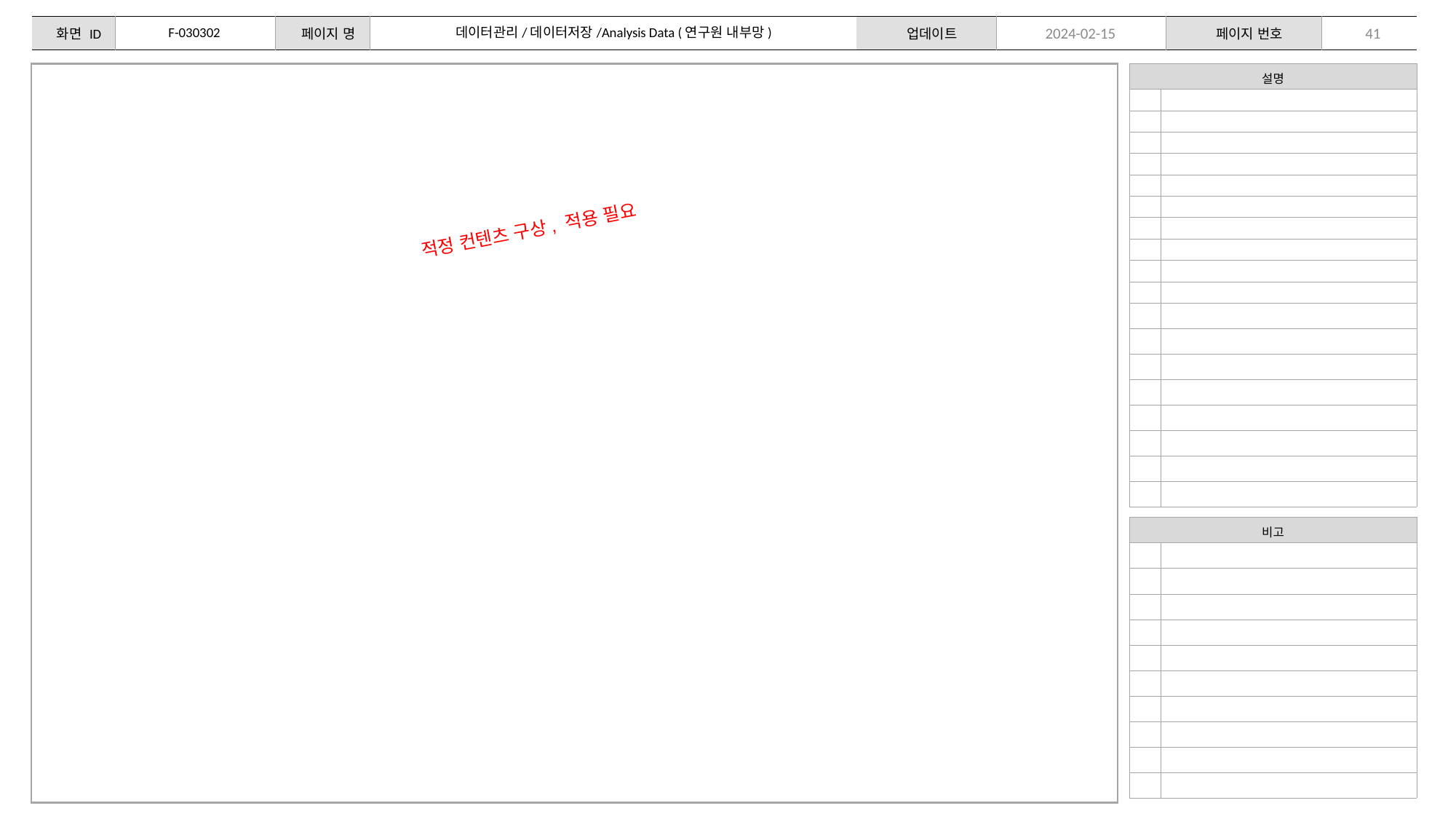

F-030302
데이터관리/데이터저장/Analysis Data (연구원 내부망)
41
2024-02-15
| 설명 |  |
| --- | --- |
|  |  |
|  |  |
|  |  |
|  |  |
|  |  |
|  |  |
|  |  |
|  |  |
|  |  |
|  |  |
|  |  |
|  |  |
|  |  |
|  |  |
|  |  |
|  |  |
|  |  |
|  |  |
적정 컨텐츠 구상, 적용 필요
| 비고 |  |
| --- | --- |
|  |  |
|  |  |
|  |  |
|  |  |
|  |  |
|  |  |
|  |  |
|  |  |
|  |  |
|  |  |